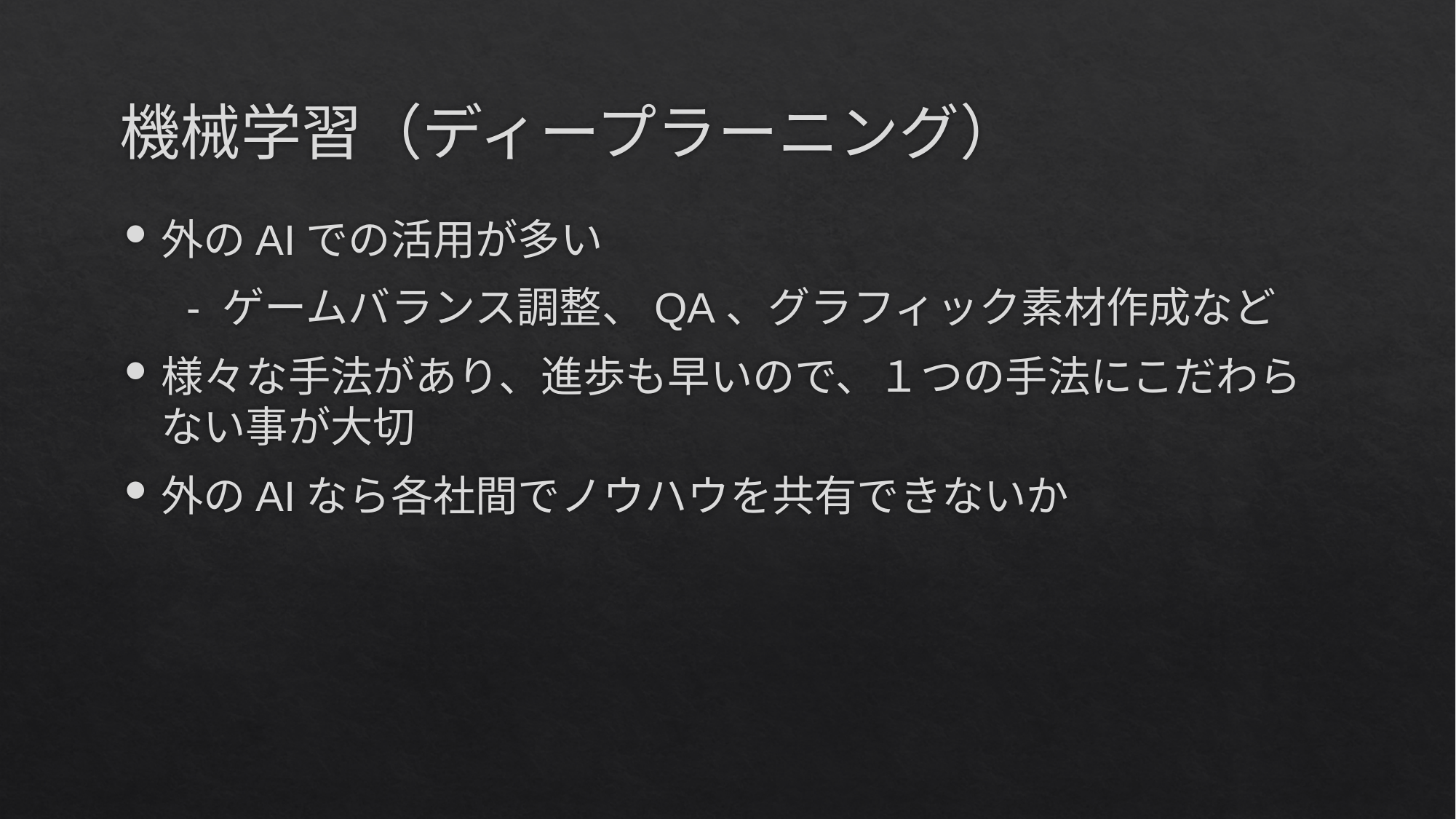

# 機械学習（ディープラーニング）
外のAIでの活用が多い
　 - ゲームバランス調整、QA、グラフィック素材作成など
様々な手法があり、進歩も早いので、１つの手法にこだわらない事が大切
外のAIなら各社間でノウハウを共有できないか